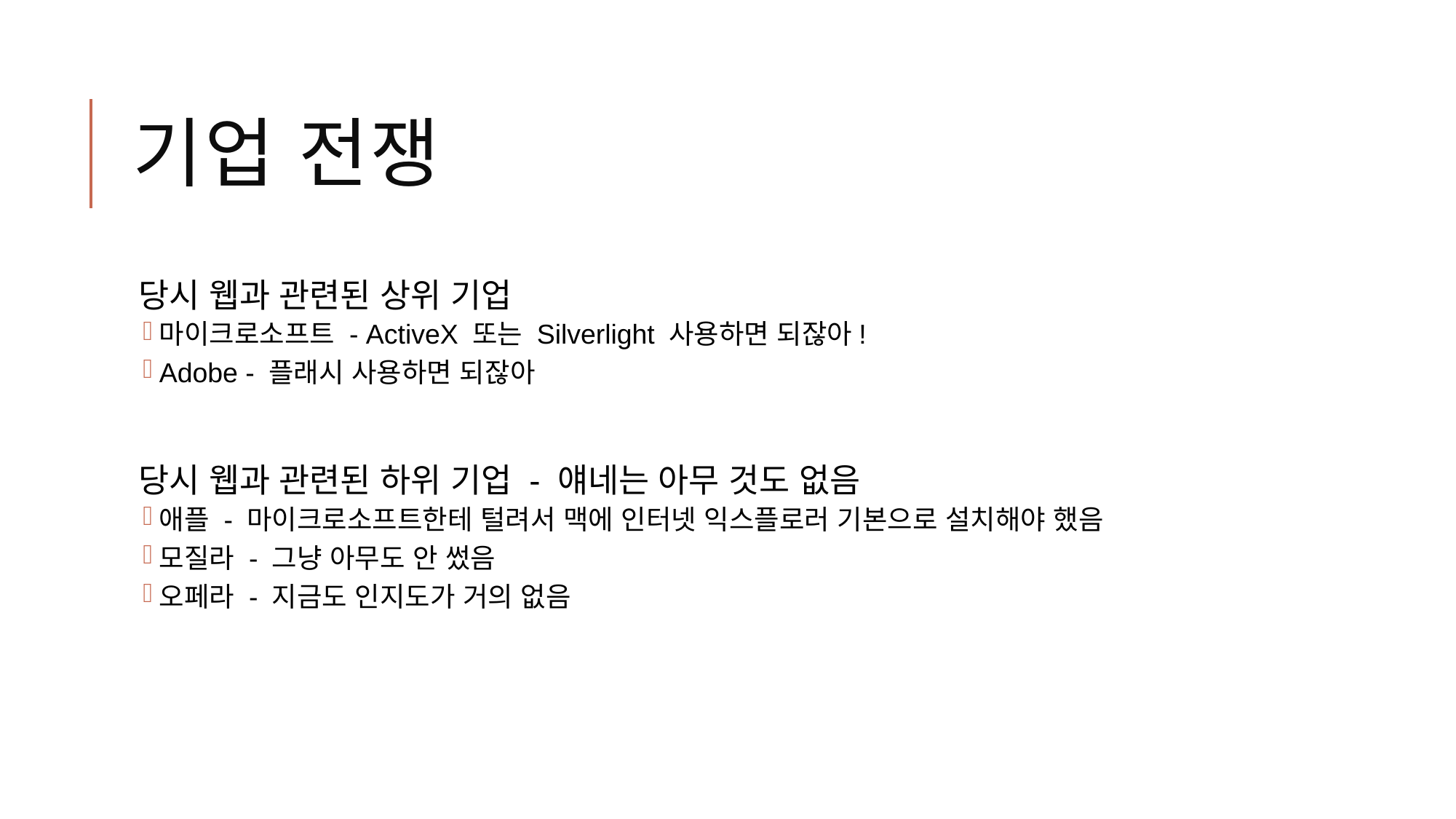

# 기업 전쟁
당시 웹과 관련된 상위 기업
마이크로소프트 - ActiveX 또는 Silverlight 사용하면 되잖아!
Adobe - 플래시 사용하면 되잖아

당시 웹과 관련된 하위 기업 - 얘네는 아무 것도 없음
애플 - 마이크로소프트한테 털려서 맥에 인터넷 익스플로러 기본으로 설치해야 했음
모질라 - 그냥 아무도 안 썼음
오페라 - 지금도 인지도가 거의 없음